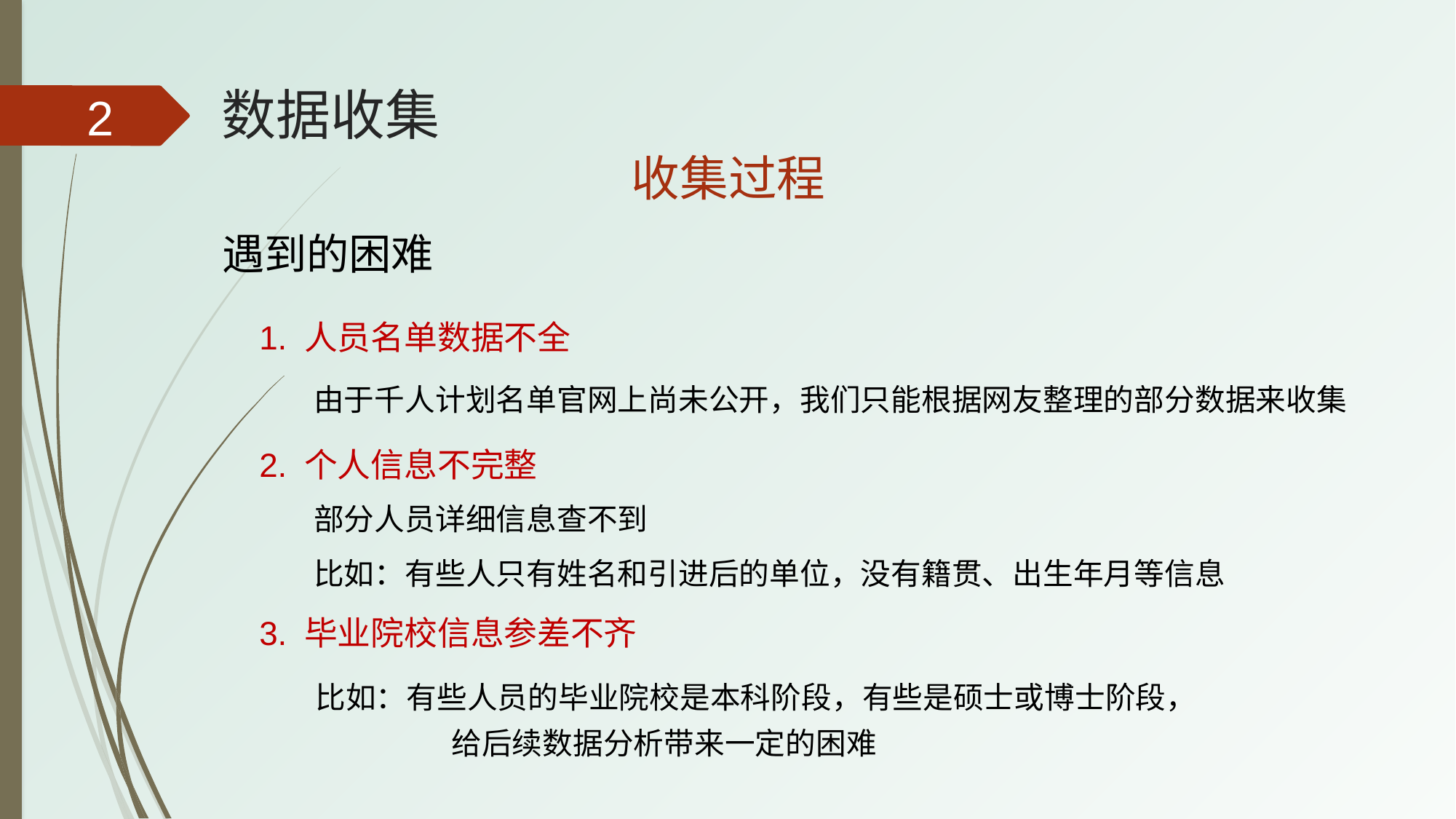

# 数据收集
2
收集过程
遇到的困难
1. 人员名单数据不全
由于千人计划名单官网上尚未公开，我们只能根据网友整理的部分数据来收集
2. 个人信息不完整
部分人员详细信息查不到
比如：有些人只有姓名和引进后的单位，没有籍贯、出生年月等信息
3. 毕业院校信息参差不齐
比如：有些人员的毕业院校是本科阶段，有些是硕士或博士阶段，     	    给后续数据分析带来一定的困难